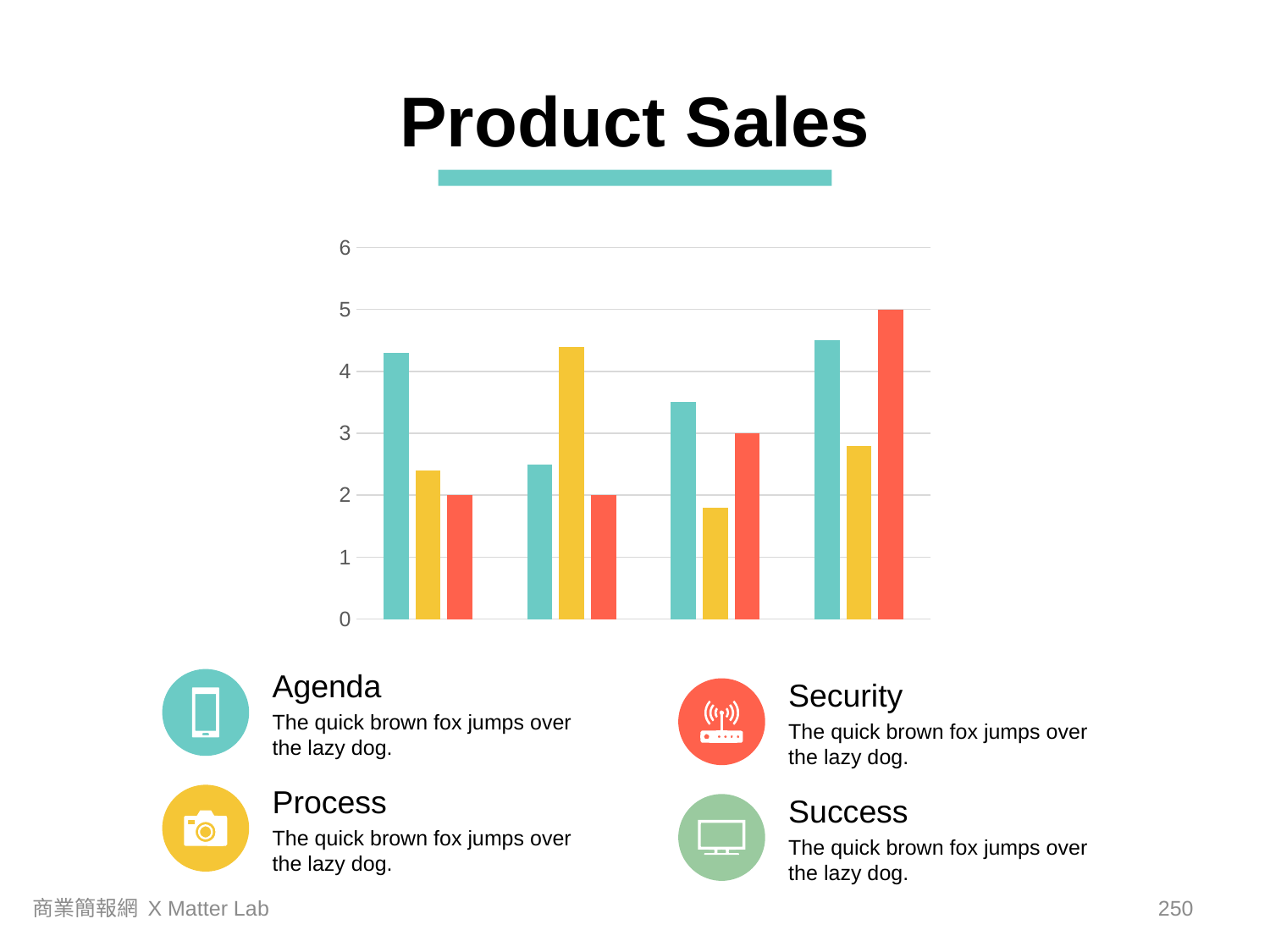

Product Sales

### Chart

| Category | 數列 1 | 數列 2 | 數列 3 |
|---|---|---|---|
| 類別 1 | 4.3 | 2.4 | 2.0 |
| 類別 2 | 2.5 | 4.4 | 2.0 |
| 類別 3 | 3.5 | 1.8 | 3.0 |
| 類別 4 | 4.5 | 2.8 | 5.0 |
Agenda

Security

The quick brown fox jumps over the lazy dog.

The quick brown fox jumps over the lazy dog.
Process

Success

The quick brown fox jumps over the lazy dog.

The quick brown fox jumps over the lazy dog.
商業簡報網 X Matter Lab
250